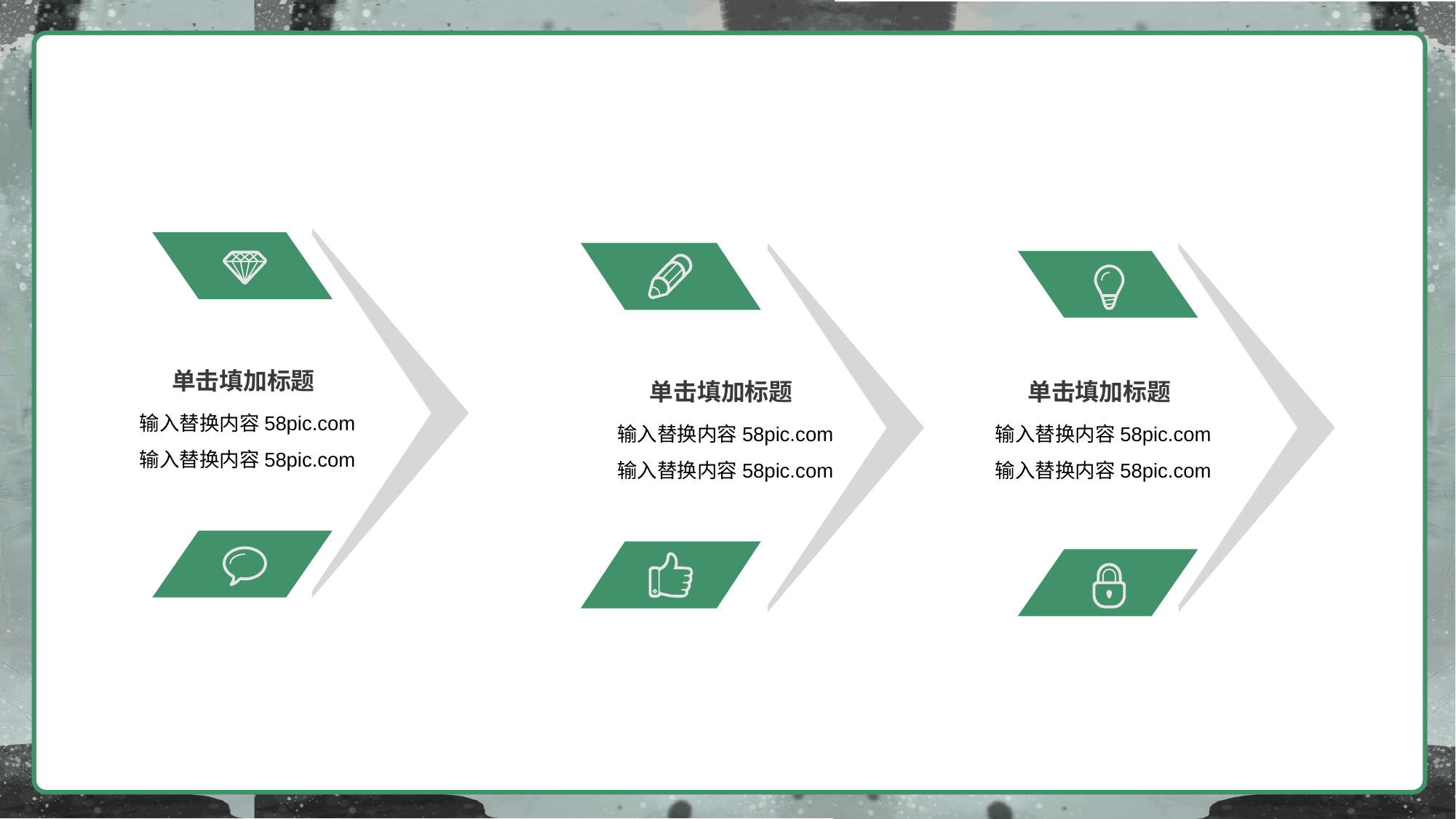

单击填加标题
单击填加标题
单击填加标题
输入替换内容58pic.com
输入替换内容58pic.com
输入替换内容58pic.com
输入替换内容58pic.com
输入替换内容58pic.com
输入替换内容58pic.com